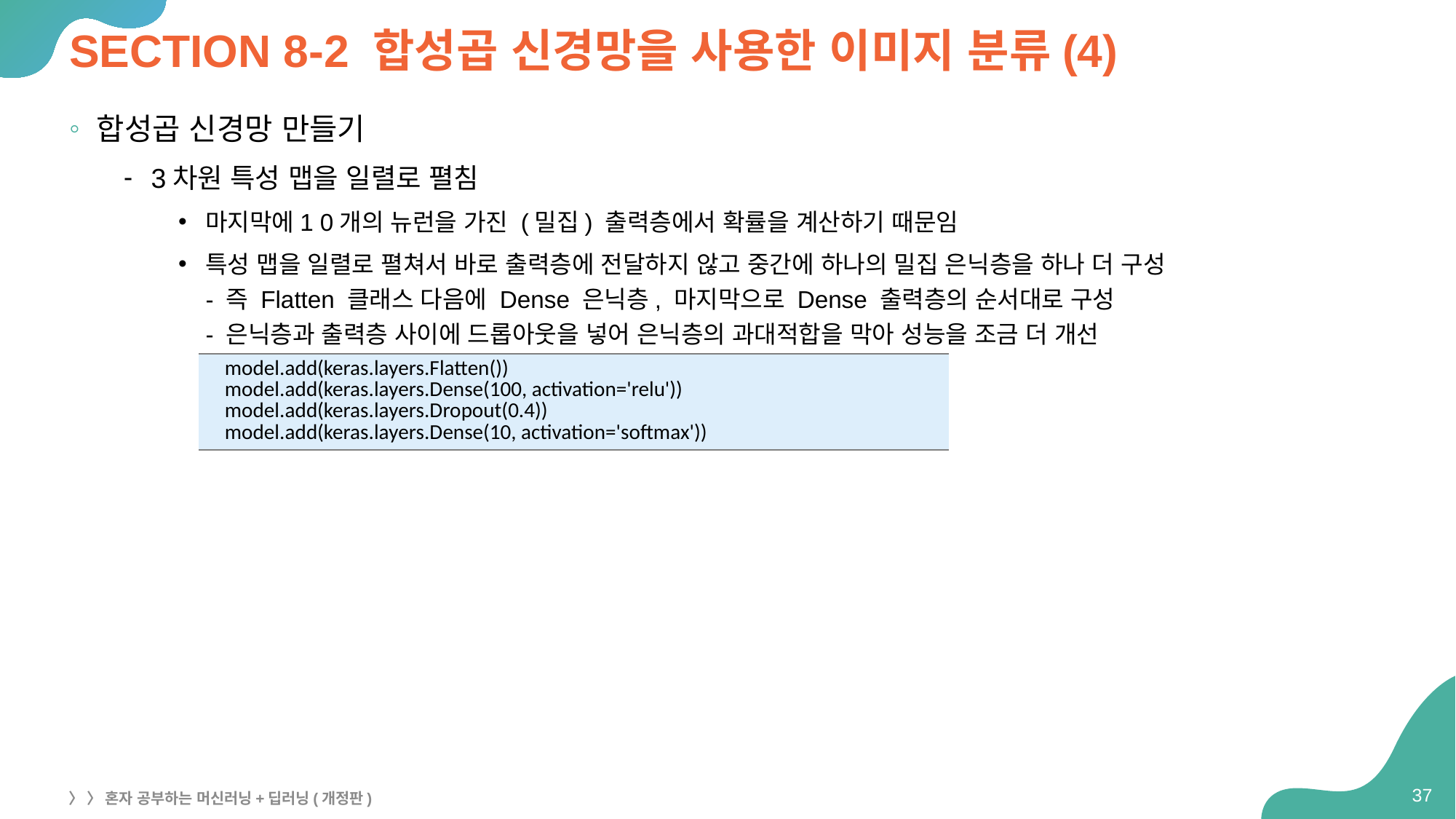

# SECTION 8-2 합성곱 신경망을 사용한 이미지 분류(4)
합성곱 신경망 만들기
3차원 특성 맵을 일렬로 펼침
마지막에1 0개의 뉴런을 가진 (밀집) 출력층에서 확률을 계산하기 때문임
특성 맵을 일렬로 펼쳐서 바로 출력층에 전달하지 않고 중간에 하나의 밀집 은닉층을 하나 더 구성
- 즉 Flatten 클래스 다음에 Dense 은닉층, 마지막으로 Dense 출력층의 순서대로 구성
- 은닉층과 출력층 사이에 드롭아웃을 넣어 은닉층의 과대적합을 막아 성능을 조금 더 개선
| model.add(keras.layers.Flatten()) model.add(keras.layers.Dense(100, activation='relu')) model.add(keras.layers.Dropout(0.4)) model.add(keras.layers.Dense(10, activation='softmax')) |
| --- |
37
〉 〉 혼자 공부하는 머신러닝+딥러닝(개정판)